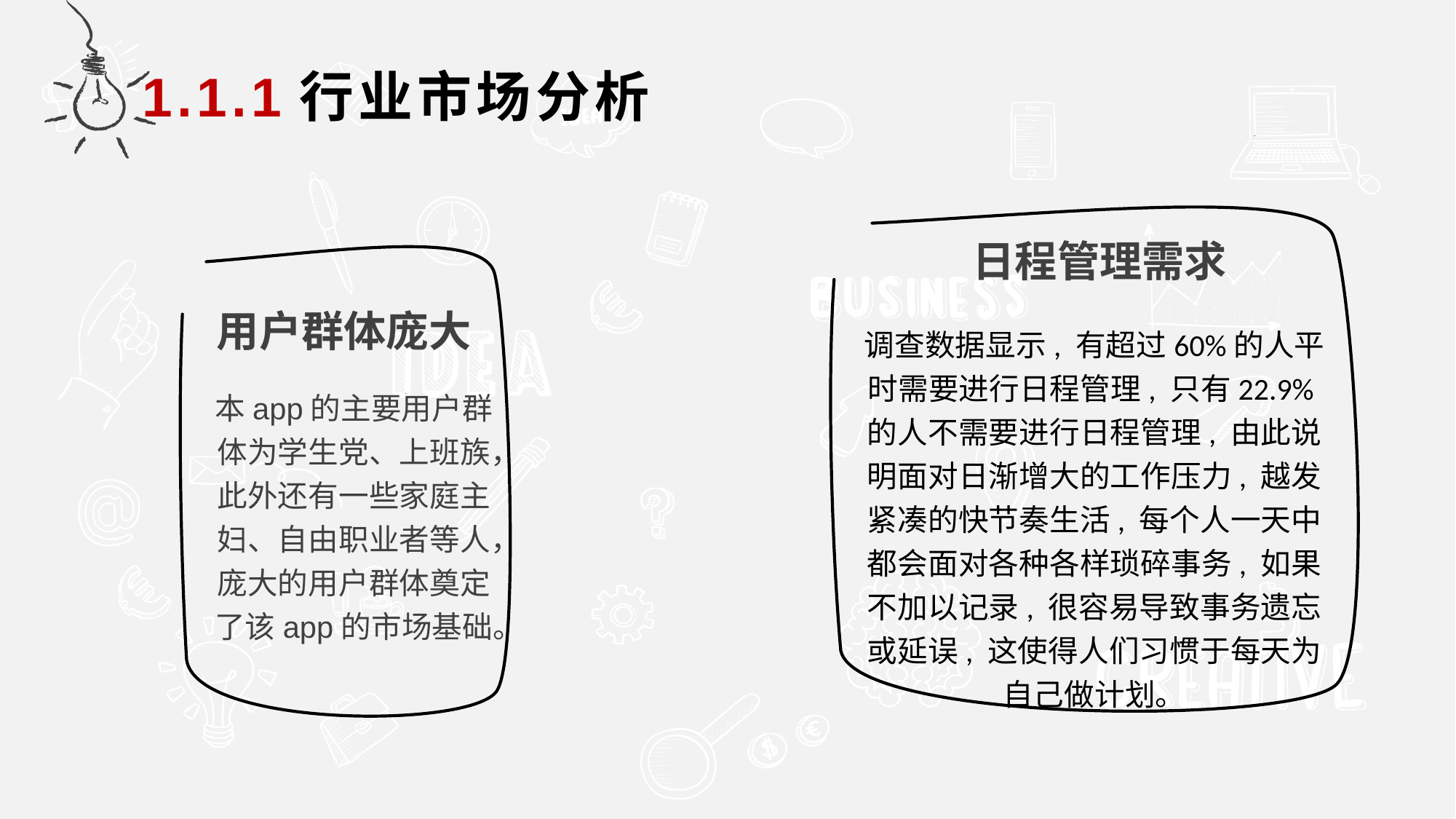

1.1.1行业市场分析

日程管理需求
调查数据显示, 有超过60%的人平时需要进行日程管理, 只有22.9%的人不需要进行日程管理, 由此说明面对日渐增大的工作压力, 越发紧凑的快节奏生活, 每个人一天中都会面对各种各样琐碎事务, 如果不加以记录, 很容易导致事务遗忘或延误, 这使得人们习惯于每天为自己做计划。

用户群体庞大
本app的主要用户群体为学生党、上班族，此外还有一些家庭主妇、自由职业者等人，庞大的用户群体奠定了该app的市场基础。